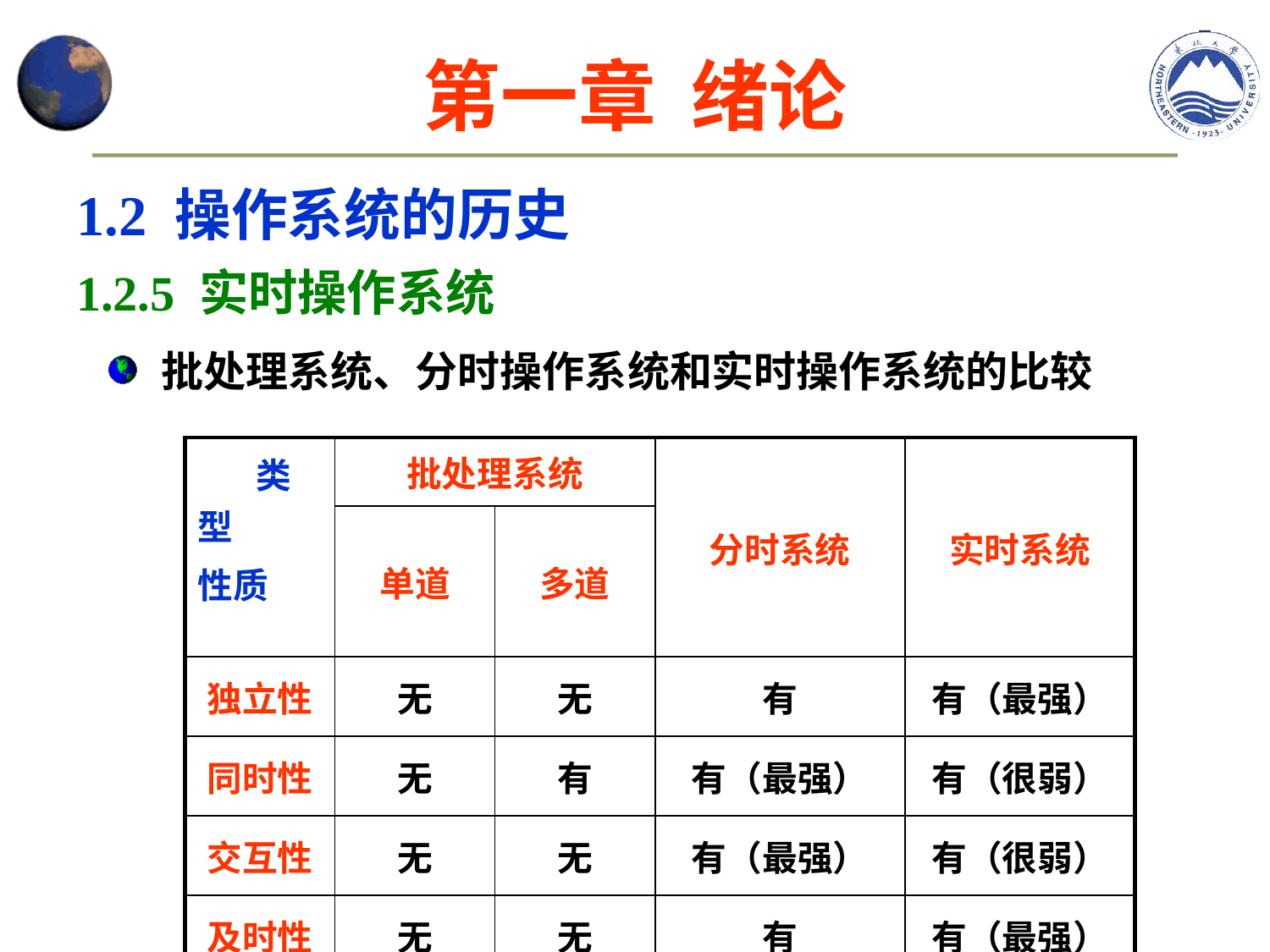

# 第一章  绪论
1.2 操作系统的历史
1.2.5 实时操作系统
批处理系统、分时操作系统和实时操作系统的比较
| 类型 性质 | 批处理系统 |  | 分时系统 | 实时系统 |
| --- | --- | --- | --- | --- |
|  | 单道 | 多道 |  |  |
| 独立性 | 无 | 无 | 有 | 有（最强） |
| 同时性 | 无 | 有 | 有（最强） | 有（很弱） |
| 交互性 | 无 | 无 | 有（最强） | 有（很弱） |
| 及时性 | 无 | 无 | 有 | 有（最强） |